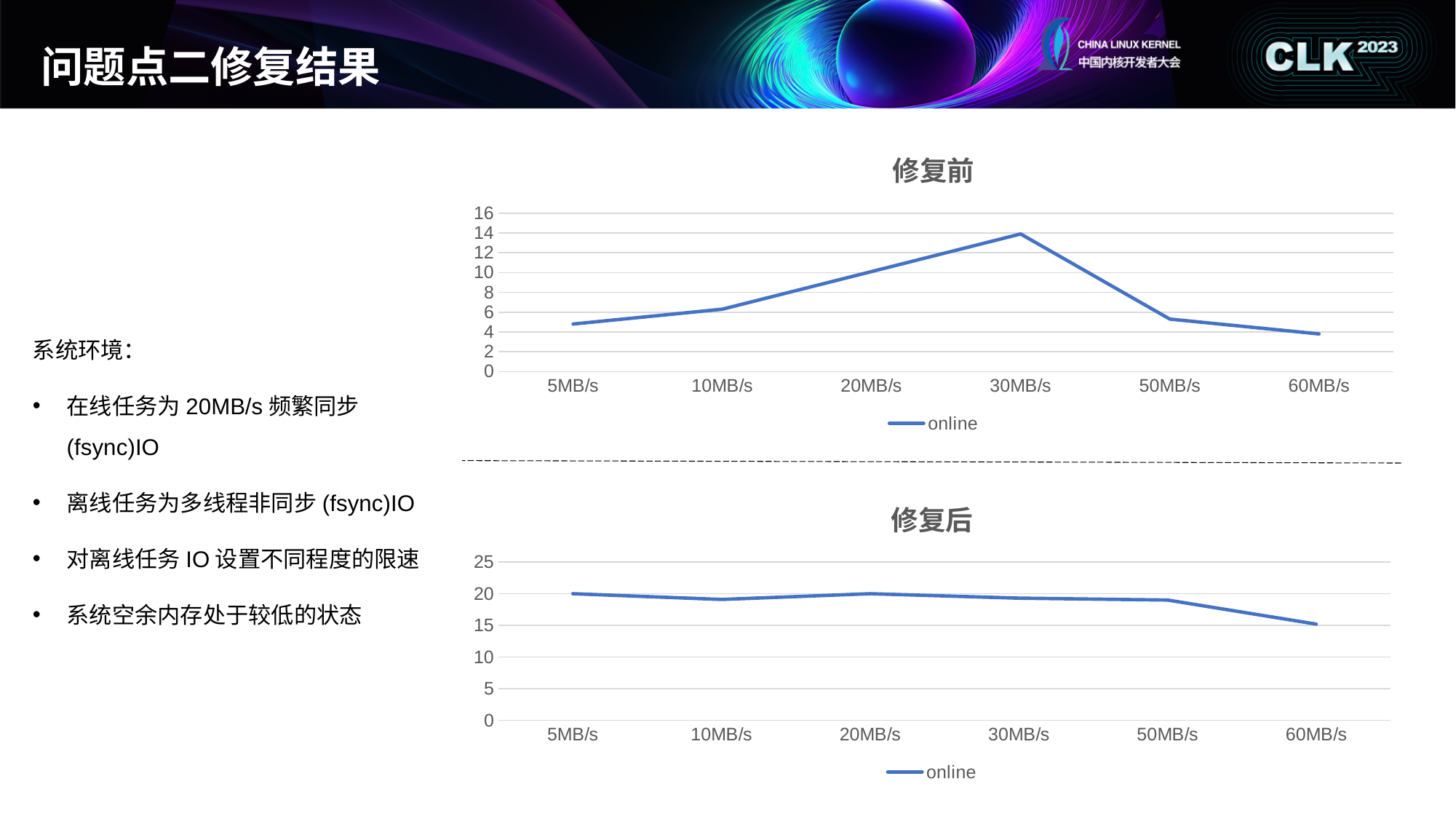

# 问题点二修复结果

### Chart: 修复前

| Category | online |
|---|---|
| 5MB/s | 4.8 |
| 10MB/s | 6.3 |
| 20MB/s | 10.1 |
| 30MB/s | 13.9 |
| 50MB/s | 5.3 |
| 60MB/s | 3.8 |
系统环境：
在线任务为20MB/s频繁同步(fsync)IO
离线任务为多线程非同步(fsync)IO
对离线任务IO设置不同程度的限速
系统空余内存处于较低的状态

### Chart: 修复后

| Category | online |
|---|---|
| 5MB/s | 20.0 |
| 10MB/s | 19.1 |
| 20MB/s | 20.0 |
| 30MB/s | 19.3 |
| 50MB/s | 19.0 |
| 60MB/s | 15.2 |